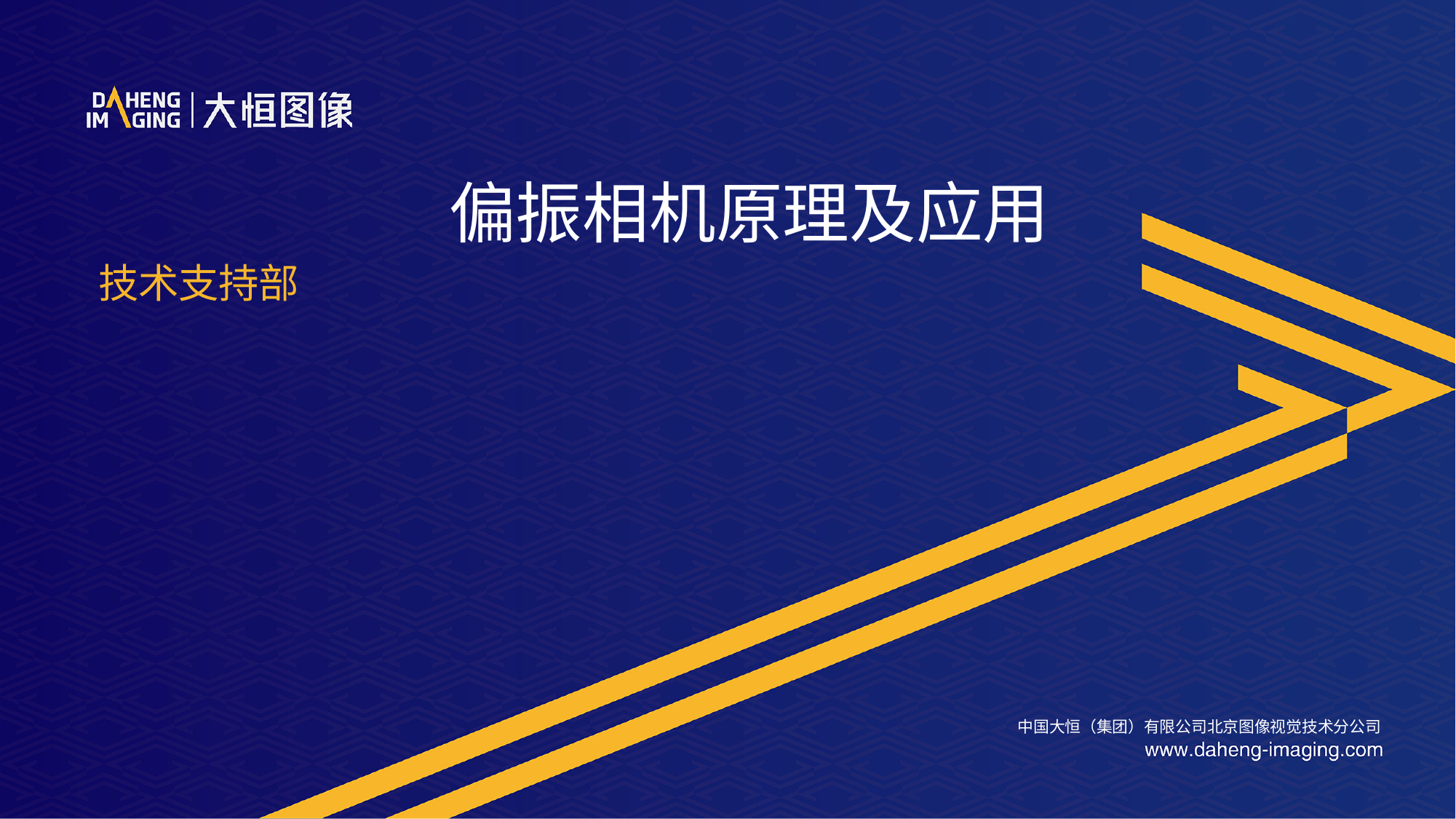

偏振相机原理及应用
 技术支持部
中国大恒（集团）有限公司北京图像视觉技术分公司